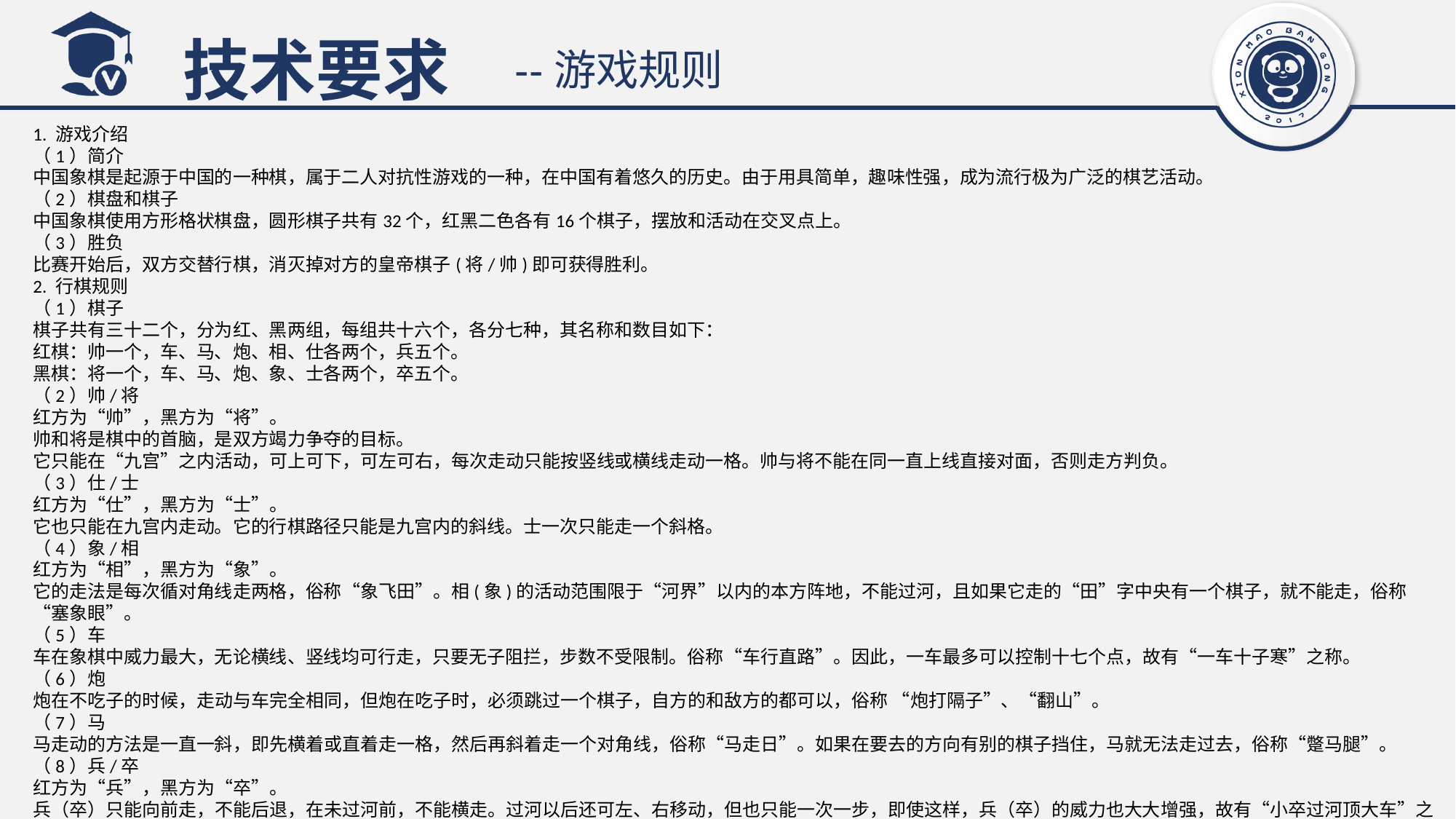

技术要求
--游戏规则
1. 游戏介绍（1）简介中国象棋是起源于中国的一种棋，属于二人对抗性游戏的一种，在中国有着悠久的历史。由于用具简单，趣味性强，成为流行极为广泛的棋艺活动。（2）棋盘和棋子中国象棋使用方形格状棋盘，圆形棋子共有32个，红黑二色各有16个棋子，摆放和活动在交叉点上。（3）胜负比赛开始后，双方交替行棋，消灭掉对方的皇帝棋子(将/帅)即可获得胜利。2. 行棋规则（1）棋子棋子共有三十二个，分为红、黑两组，每组共十六个，各分七种，其名称和数目如下：红棋：帅一个，车、马、炮、相、仕各两个，兵五个。黑棋：将一个，车、马、炮、象、士各两个，卒五个。（2）帅/将红方为“帅”，黑方为“将”。帅和将是棋中的首脑，是双方竭力争夺的目标。它只能在“九宫”之内活动，可上可下，可左可右，每次走动只能按竖线或横线走动一格。帅与将不能在同一直上线直接对面，否则走方判负。（3）仕/士红方为“仕”，黑方为“士”。它也只能在九宫内走动。它的行棋路径只能是九宫内的斜线。士一次只能走一个斜格。（4）象/相红方为“相”，黑方为“象”。它的走法是每次循对角线走两格，俗称“象飞田”。相(象)的活动范围限于“河界”以内的本方阵地，不能过河，且如果它走的“田”字中央有一个棋子，就不能走，俗称 “塞象眼”。（5）车车在象棋中威力最大，无论横线、竖线均可行走，只要无子阻拦，步数不受限制。俗称“车行直路”。因此，一车最多可以控制十七个点，故有“一车十子寒”之称。（6）炮炮在不吃子的时候，走动与车完全相同，但炮在吃子时，必须跳过一个棋子，自方的和敌方的都可以，俗称 “炮打隔子”、“翻山”。（7）马马走动的方法是一直一斜，即先横着或直着走一格，然后再斜着走一个对角线，俗称“马走日”。如果在要去的方向有别的棋子挡住，马就无法走过去，俗称“蹩马腿”。（8）兵/卒红方为“兵”，黑方为“卒”。兵（卒）只能向前走，不能后退，在未过河前，不能横走。过河以后还可左、右移动，但也只能一次一步，即使这样，兵（卒）的威力也大大增强，故有“小卒过河顶大车”之说。